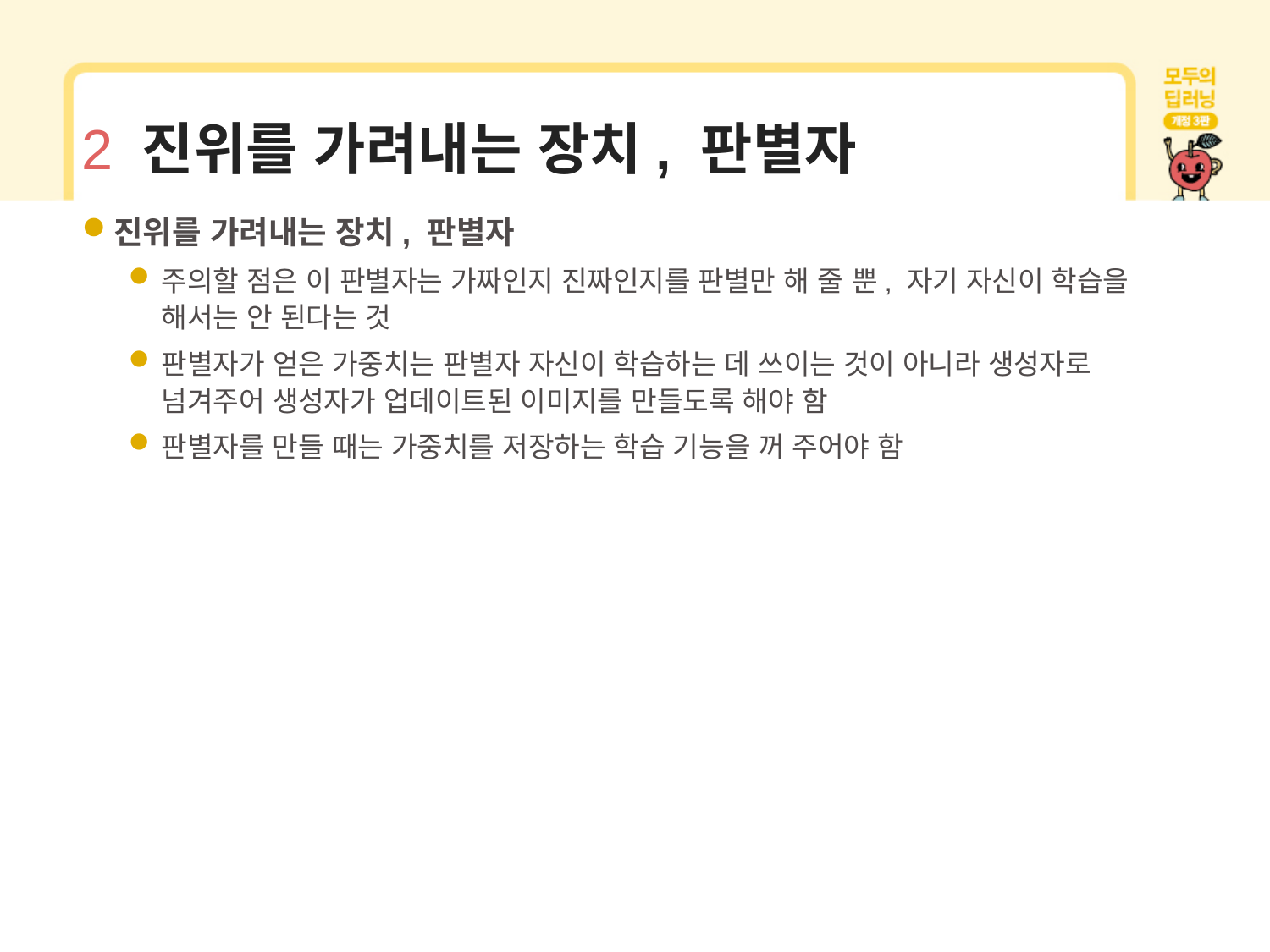

# 2 진위를 가려내는 장치, 판별자
진위를 가려내는 장치, 판별자
주의할 점은 이 판별자는 가짜인지 진짜인지를 판별만 해 줄 뿐, 자기 자신이 학습을 해서는 안 된다는 것
판별자가 얻은 가중치는 판별자 자신이 학습하는 데 쓰이는 것이 아니라 생성자로 넘겨주어 생성자가 업데이트된 이미지를 만들도록 해야 함
판별자를 만들 때는 가중치를 저장하는 학습 기능을 꺼 주어야 함